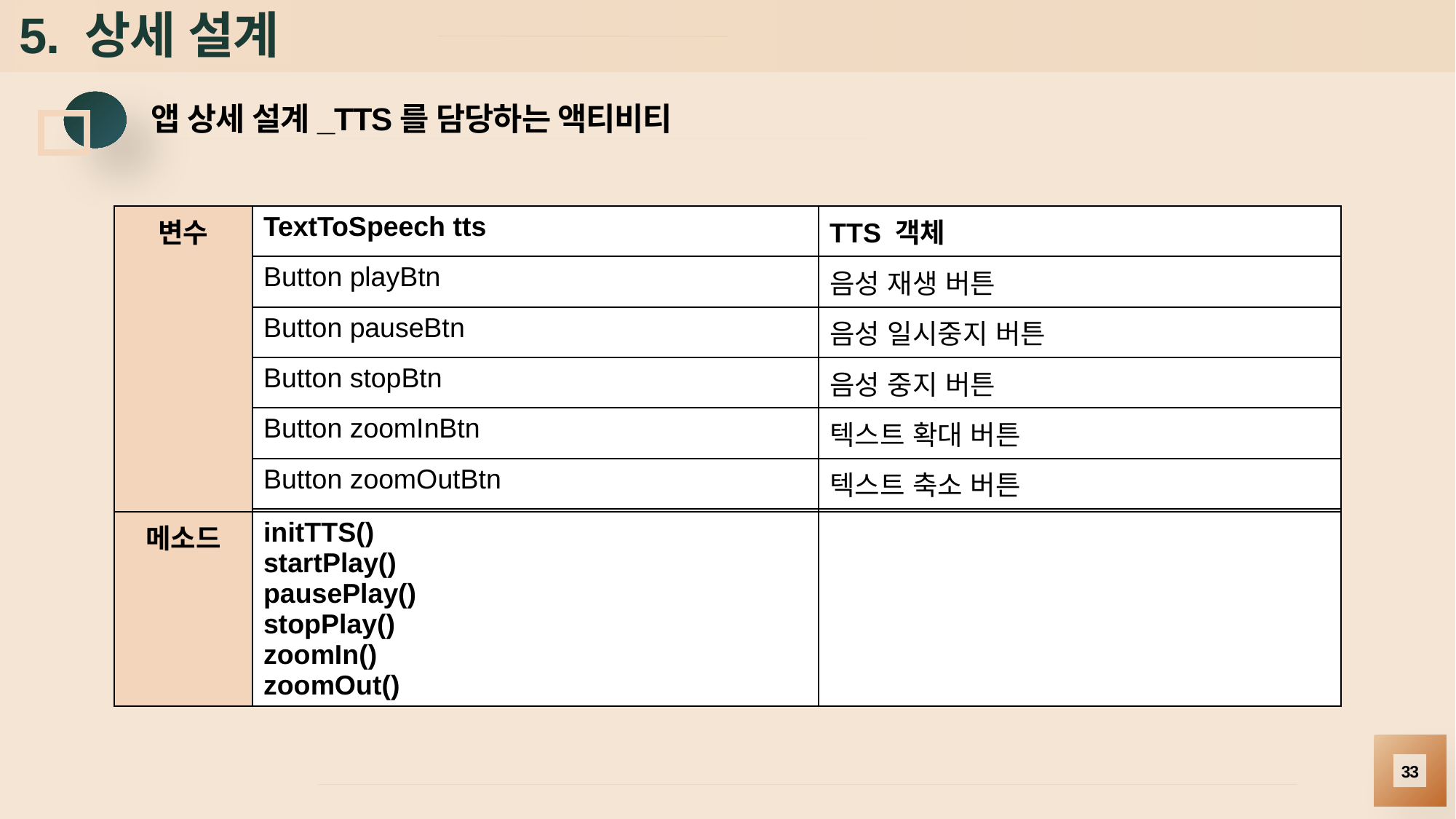

# 5. 상세 설계

앱 상세 설계_TTS를 담당하는 액티비티

| 변수 | TextToSpeech tts | TTS 객체 |
| --- | --- | --- |
|  | Button playBtn | 음성 재생 버튼 |
|  | Button pauseBtn | 음성 일시중지 버튼 |
|  | Button stopBtn | 음성 중지 버튼 |
|  | Button zoomInBtn | 텍스트 확대 버튼 |
|  | Button zoomOutBtn | 텍스트 축소 버튼 |
|  | String ocrResult | OCR 결과 텍스트 |
| 메소드 | initTTS() startPlay() pausePlay() stopPlay() zoomIn() zoomOut() |  |
| --- | --- | --- |
33